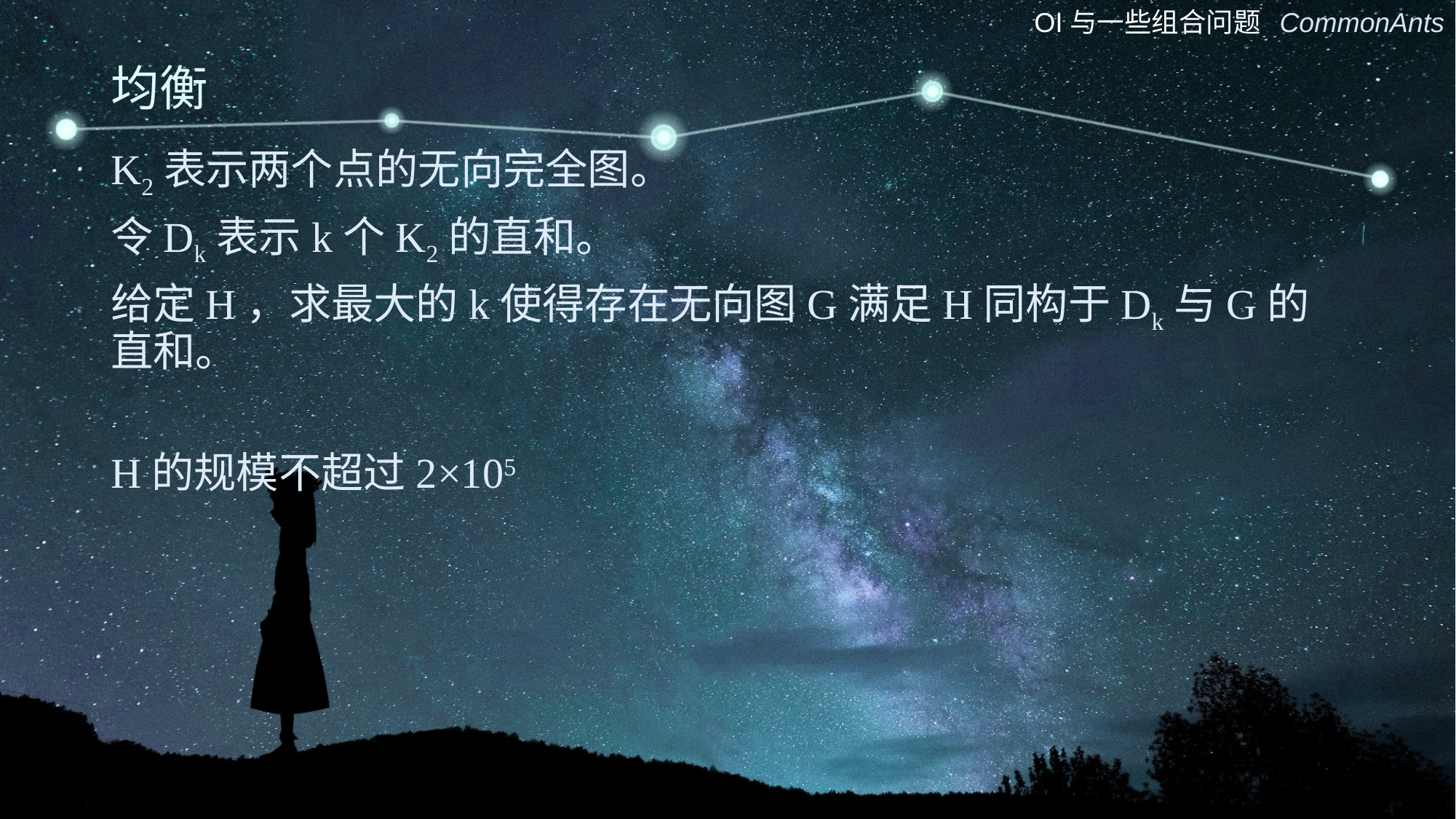

# 均衡
K2表示两个点的无向完全图。
令Dk表示k个K2的直和。
给定H，求最大的k使得存在无向图G满足H同构于Dk与G的直和。

H的规模不超过2×105